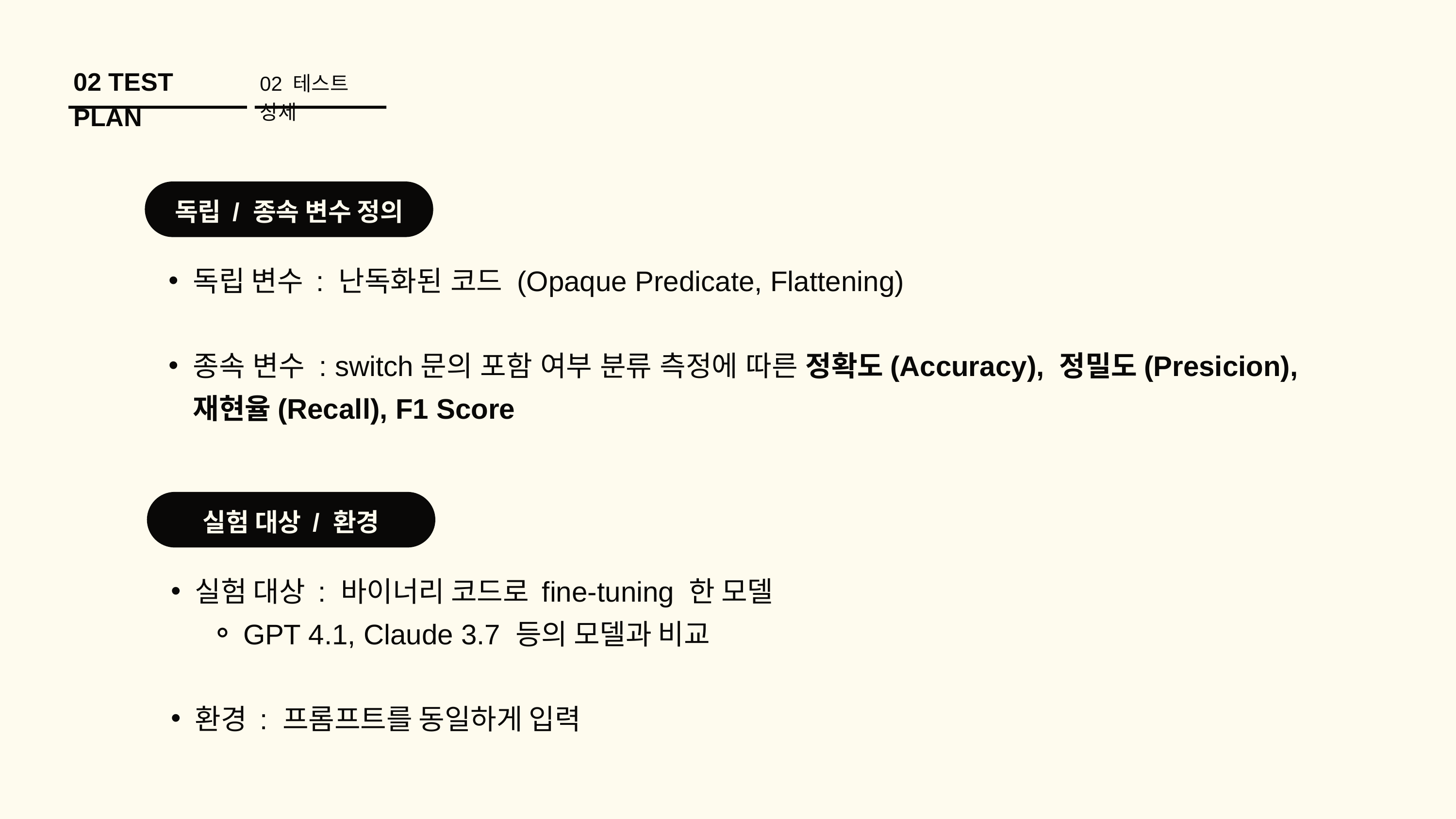

02 TEST PLAN
02 테스트 상세

독립 / 종속 변수 정의
독립 변수 : 난독화된 코드 (Opaque Predicate, Flattening)

종속 변수 : switch문의 포함 여부 분류 측정에 따른 정확도(Accuracy), 정밀도(Presicion), 재현율(Recall), F1 Score

실험 대상 / 환경
실험 대상 : 바이너리 코드로 fine-tuning 한 모델
GPT 4.1, Claude 3.7 등의 모델과 비교

환경 : 프롬프트를 동일하게 입력